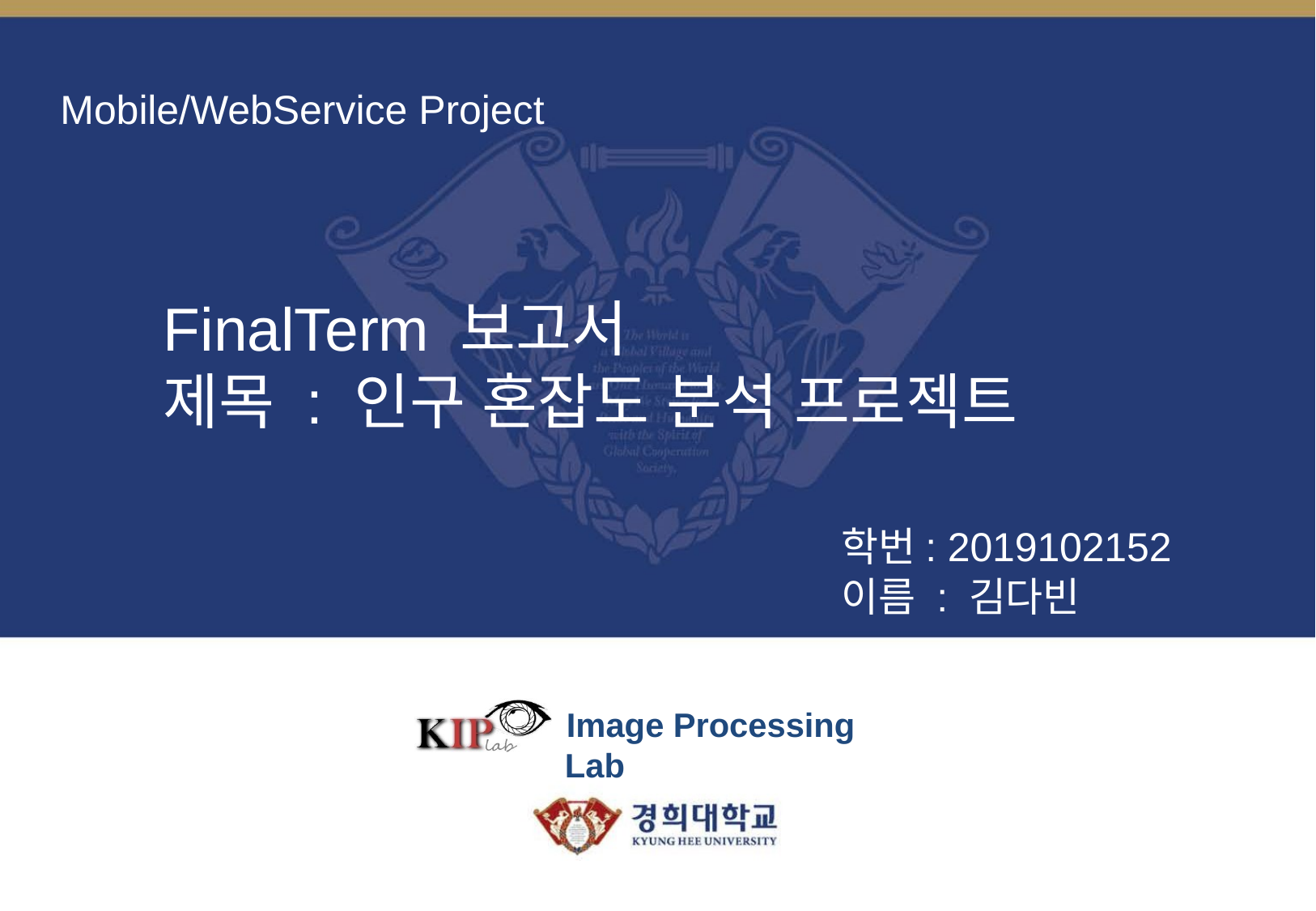

# Mobile/WebService Project
FinalTerm 보고서
제목 : 인구 혼잡도 분석 프로젝트
학번: 2019102152
이름 : 김다빈

Image Processing Lab